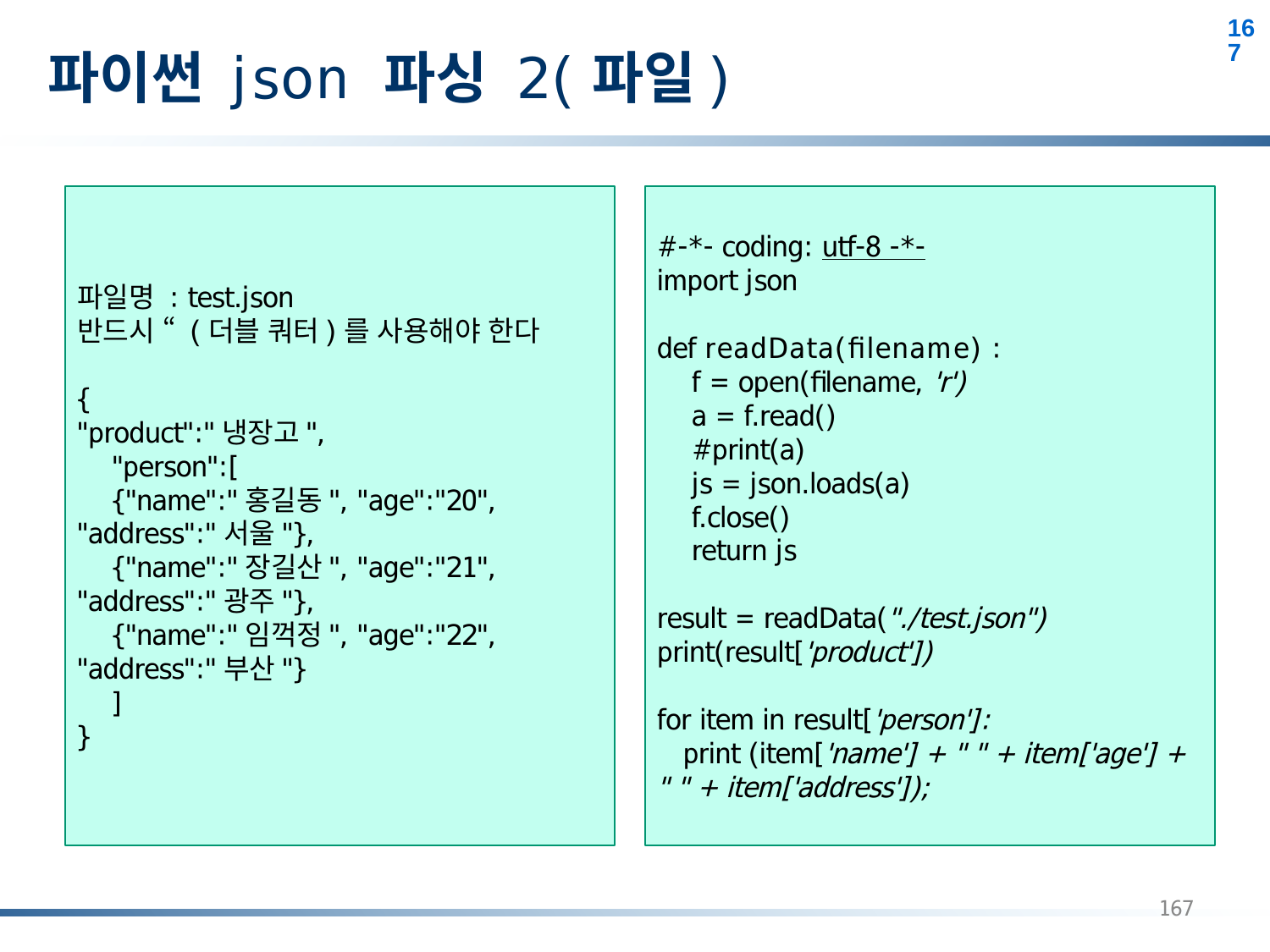

# 파이썬 json 파싱 2(파일)
파일명 : test.json
반드시 “ (더블 쿼터)를 사용해야 한다

{
"product":"냉장고",
    "person":[
    {"name":"홍길동", "age":"20", "address":"서울"},
    {"name":"장길산", "age":"21", "address":"광주"},
    {"name":"임꺽정", "age":"22", "address":"부산"}
    ]
}
#-*- coding: utf-8 -*-
import json

def readData(filename) :
    f = open(filename, 'r')
    a = f.read()
    #print(a)
    js = json.loads(a)
    f.close()
    return js

result = readData("./test.json")
print(result['product'])

for item in result['person']:
   print (item['name'] + " " + item['age'] + " " + item['address']);
167